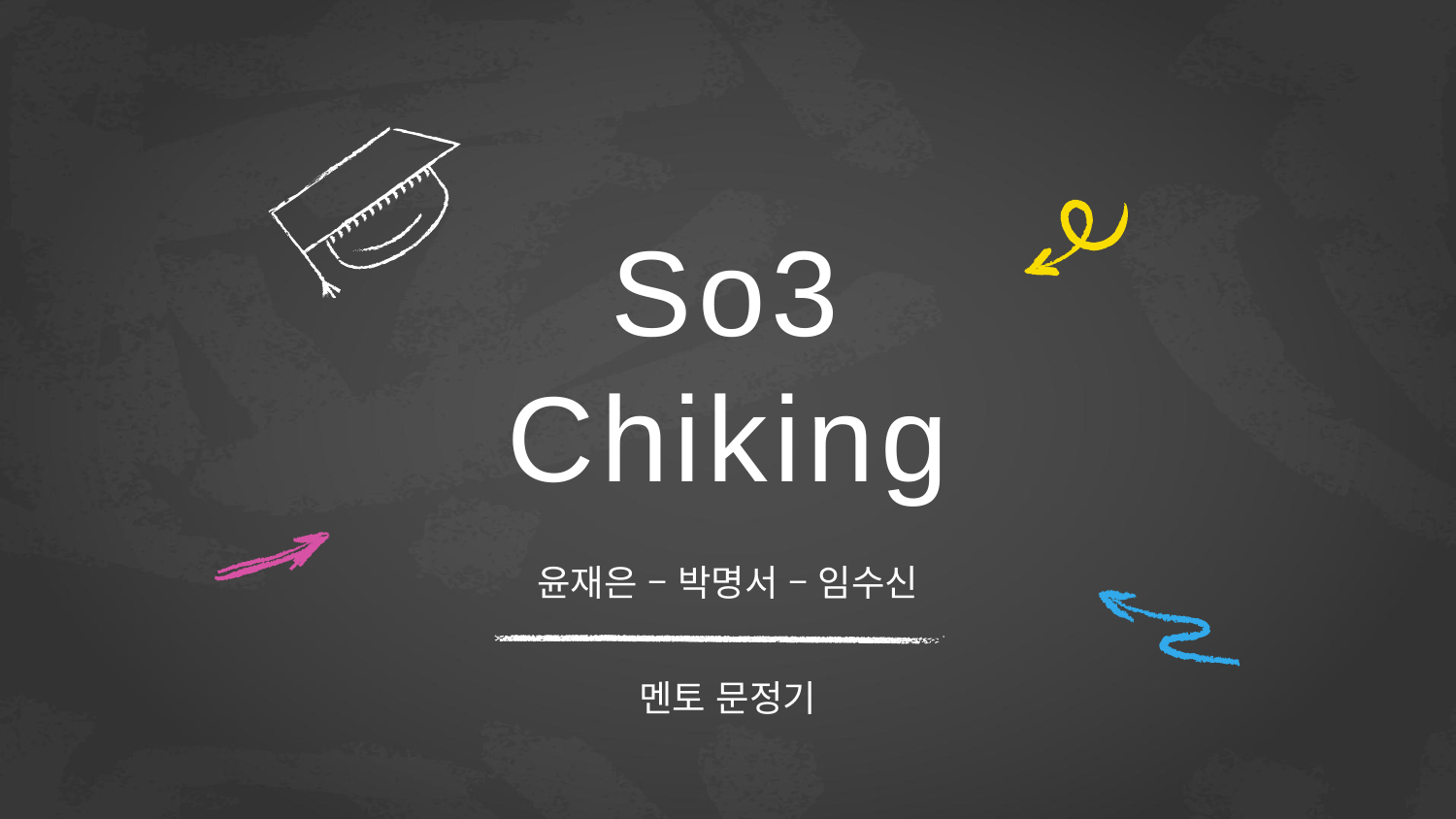

# So3 Chiking

윤재은 – 박명서 – 임수신

멘토 문정기